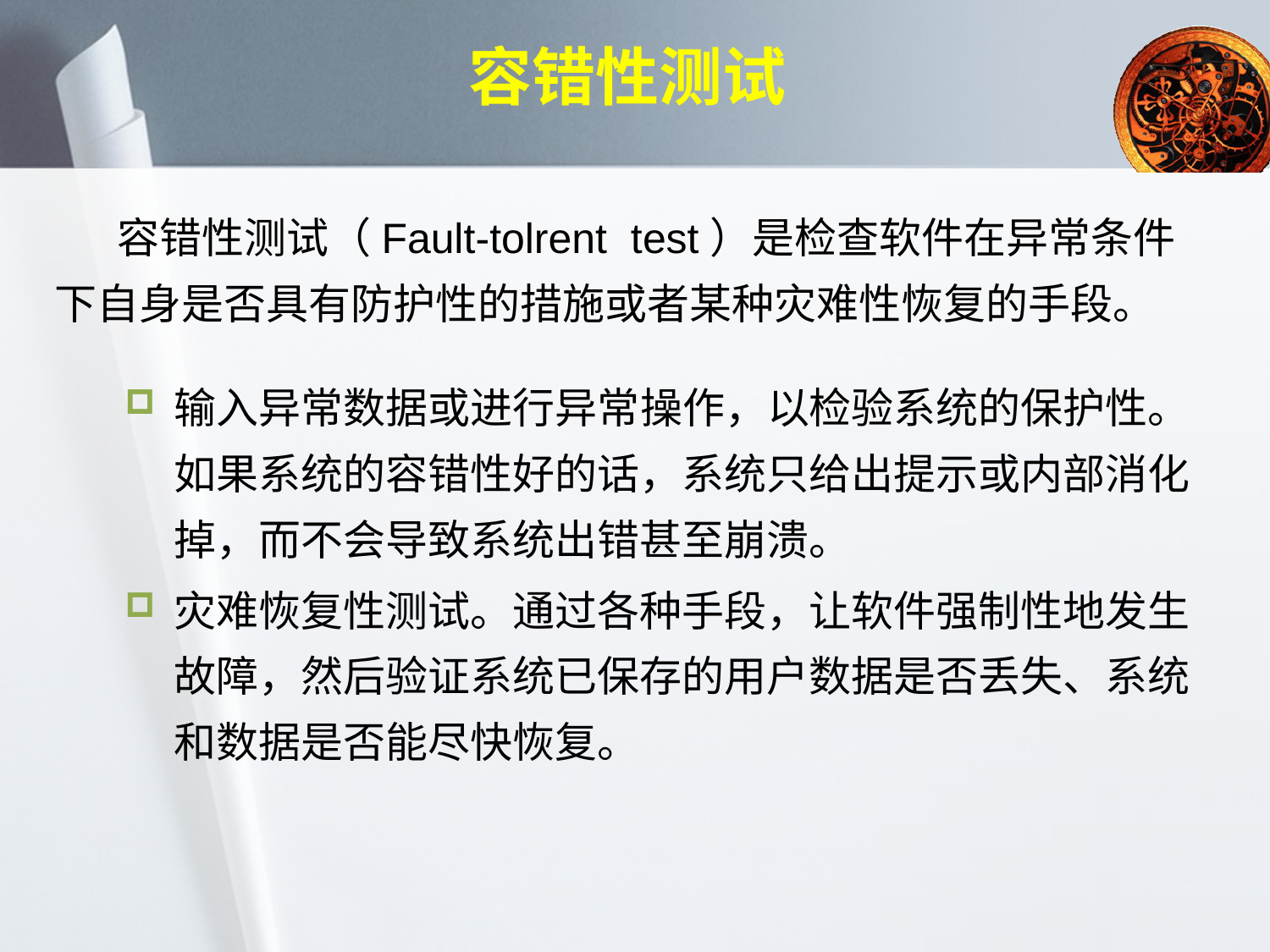

# 容错性测试
容错性测试（Fault-tolrent  test）是检查软件在异常条件下自身是否具有防护性的措施或者某种灾难性恢复的手段。
输入异常数据或进行异常操作，以检验系统的保护性。如果系统的容错性好的话，系统只给出提示或内部消化掉，而不会导致系统出错甚至崩溃。
灾难恢复性测试。通过各种手段，让软件强制性地发生故障，然后验证系统已保存的用户数据是否丢失、系统和数据是否能尽快恢复。